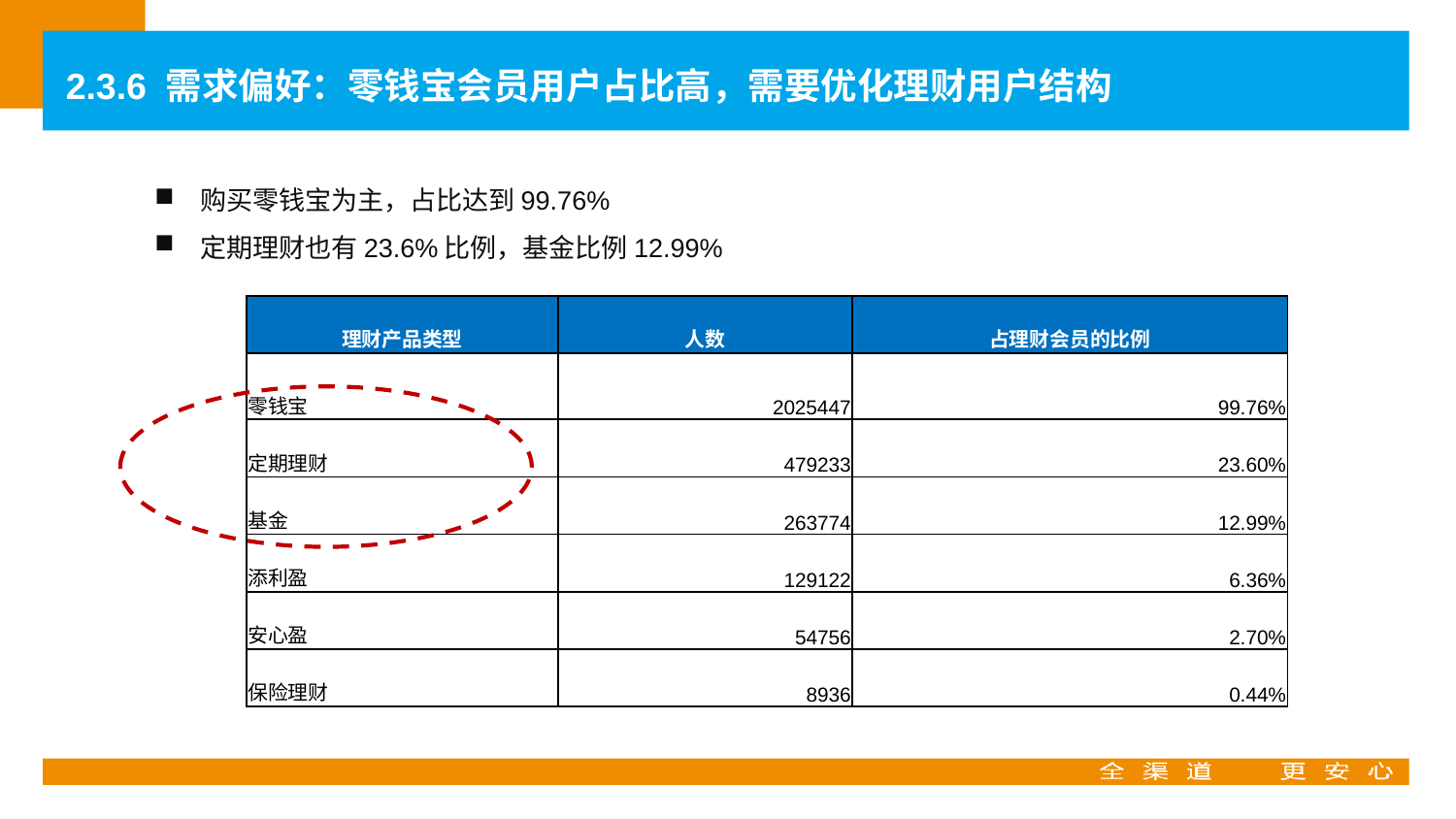

2.3.6 需求偏好：零钱宝会员用户占比高，需要优化理财用户结构
购买零钱宝为主，占比达到99.76%
定期理财也有23.6%比例，基金比例12.99%
| 理财产品类型 | 人数 | 占理财会员的比例 |
| --- | --- | --- |
| 零钱宝 | 2025447 | 99.76% |
| 定期理财 | 479233 | 23.60% |
| 基金 | 263774 | 12.99% |
| 添利盈 | 129122 | 6.36% |
| 安心盈 | 54756 | 2.70% |
| 保险理财 | 8936 | 0.44% |